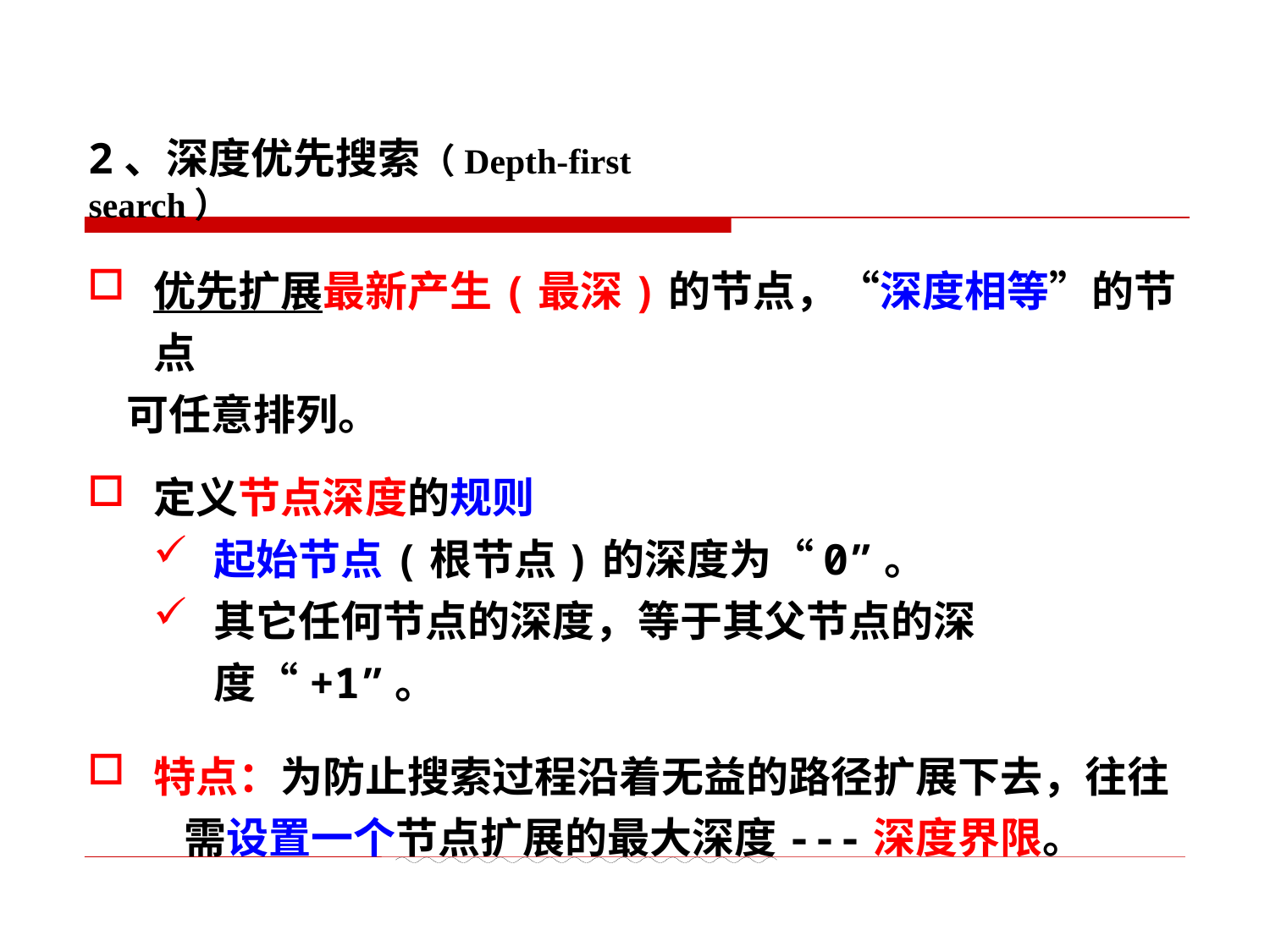

2、深度优先搜索（Depth-first search）
优先扩展最新产生(最深)的节点，“深度相等”的节点
   可任意排列。
定义节点深度的规则
起始节点(根节点)的深度为“0”。
其它任何节点的深度，等于其父节点的深度“+1”。
特点：为防止搜索过程沿着无益的路径扩展下去，往往
         需设置一个节点扩展的最大深度---深度界限。